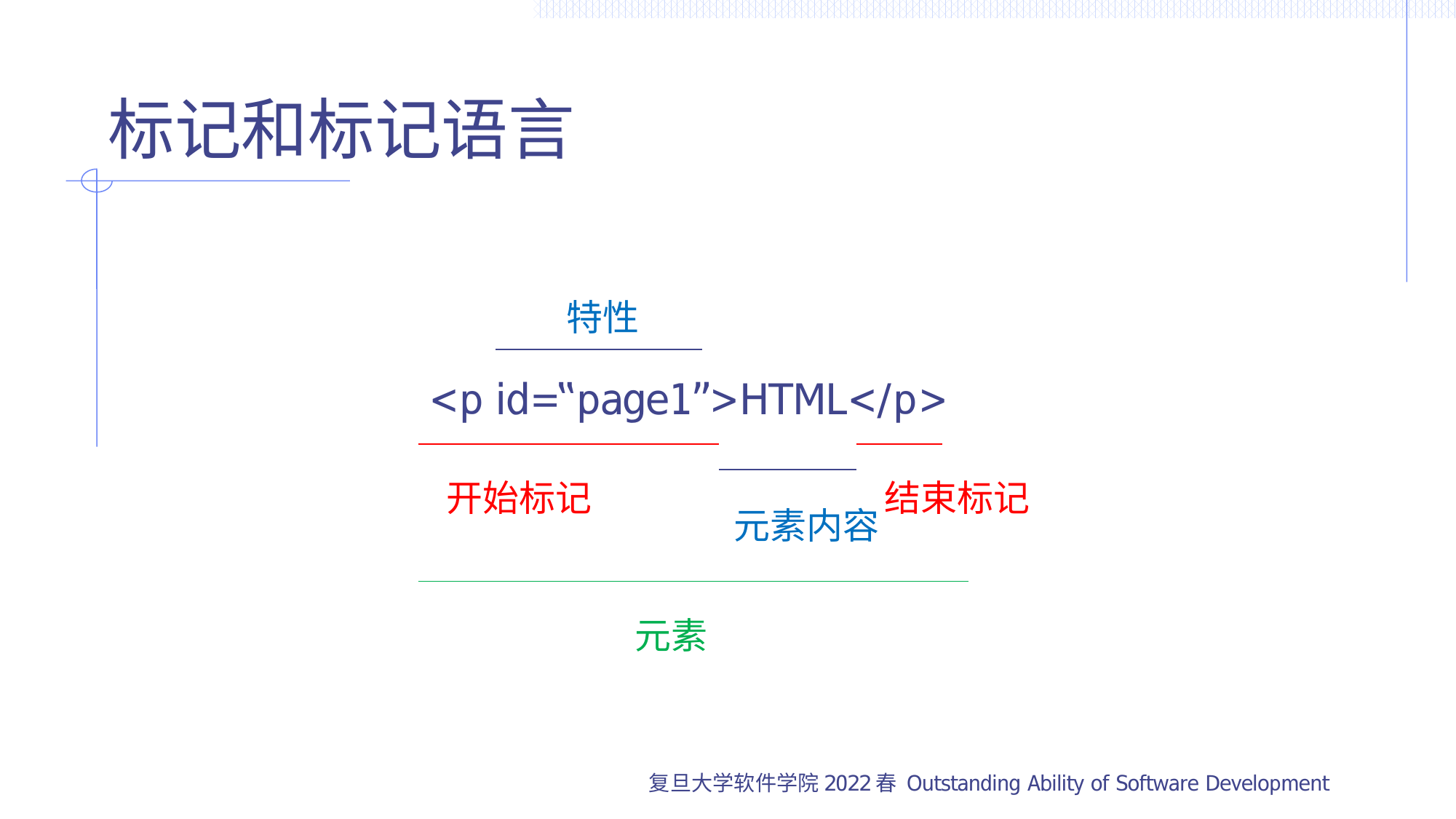

# 标记和标记语言
特性
<p id=“page1”>HTML</p>
开始标记
结束标记
元素内容
元素